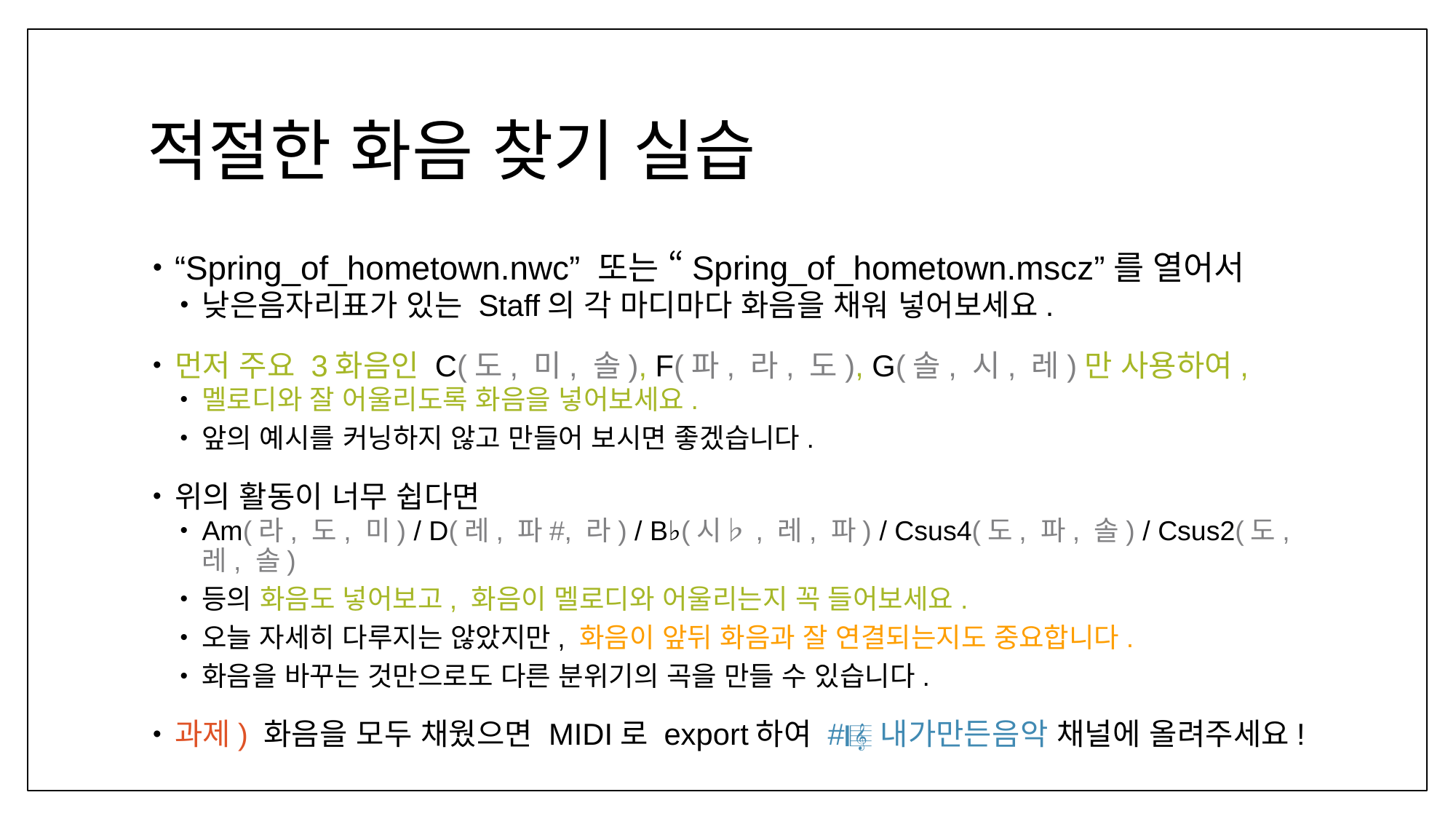

# 적절한 화음 찾기 실습
“Spring_of_hometown.nwc” 또는 “Spring_of_hometown.mscz”를 열어서
낮은음자리표가 있는 Staff의 각 마디마다 화음을 채워 넣어보세요.
먼저 주요 3화음인 C(도, 미, 솔), F(파, 라, 도), G(솔, 시, 레)만 사용하여,
멜로디와 잘 어울리도록 화음을 넣어보세요.
앞의 예시를 커닝하지 않고 만들어 보시면 좋겠습니다.
위의 활동이 너무 쉽다면
Am(라, 도, 미) / D(레, 파#, 라) / B♭(시♭, 레, 파) / Csus4(도, 파, 솔) / Csus2(도, 레, 솔)
등의 화음도 넣어보고, 화음이 멜로디와 어울리는지 꼭 들어보세요.
오늘 자세히 다루지는 않았지만, 화음이 앞뒤 화음과 잘 연결되는지도 중요합니다.
화음을 바꾸는 것만으로도 다른 분위기의 곡을 만들 수 있습니다.
과제) 화음을 모두 채웠으면 MIDI로 export하여 #🎼내가만든음악 채널에 올려주세요!